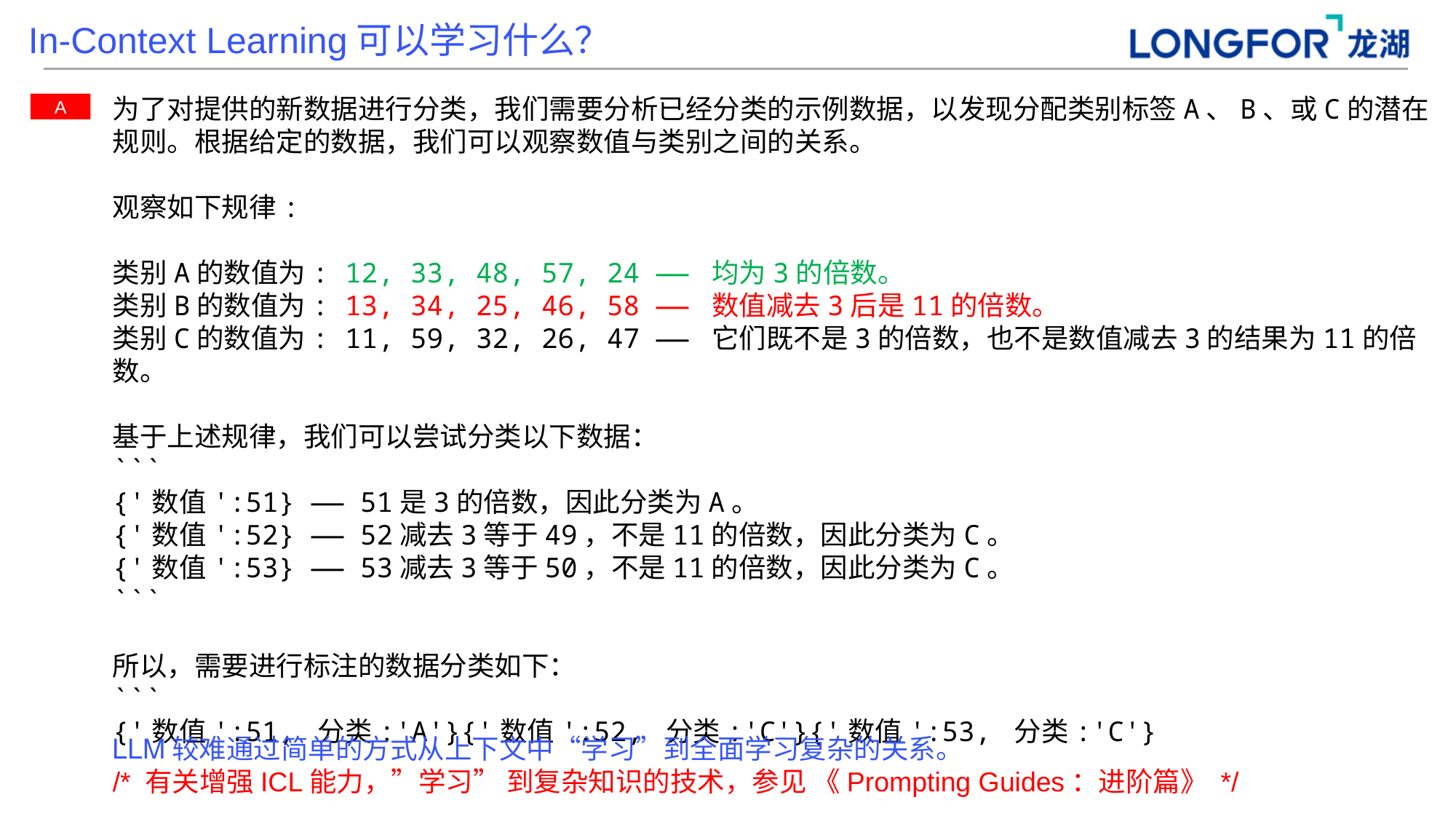

In-Context Learning可以学习什么？
为了对提供的新数据进行分类，我们需要分析已经分类的示例数据，以发现分配类别标签A、B、或C的潜在规则。根据给定的数据，我们可以观察数值与类别之间的关系。
观察如下规律:
类别A的数值为: 12, 33, 48, 57, 24 —— 均为3的倍数。
类别B的数值为: 13, 34, 25, 46, 58 —— 数值减去3后是11的倍数。
类别C的数值为: 11, 59, 32, 26, 47 —— 它们既不是3的倍数，也不是数值减去3的结果为11的倍数。
基于上述规律，我们可以尝试分类以下数据：
```
{'数值':51} —— 51是3的倍数，因此分类为A。
{'数值':52} —— 52减去3等于49，不是11的倍数，因此分类为C。
{'数值':53} —— 53减去3等于50，不是11的倍数，因此分类为C。
```
所以，需要进行标注的数据分类如下：
```
{'数值':51, 分类:'A'}{'数值':52, 分类:'C'}{'数值':53, 分类:'C'}
A
LLM较难通过简单的方式从上下文中“学习”到全面学习复杂的关系。
/* 有关增强ICL能力，”学习” 到复杂知识的技术，参见 《Prompting Guides：进阶篇》 */